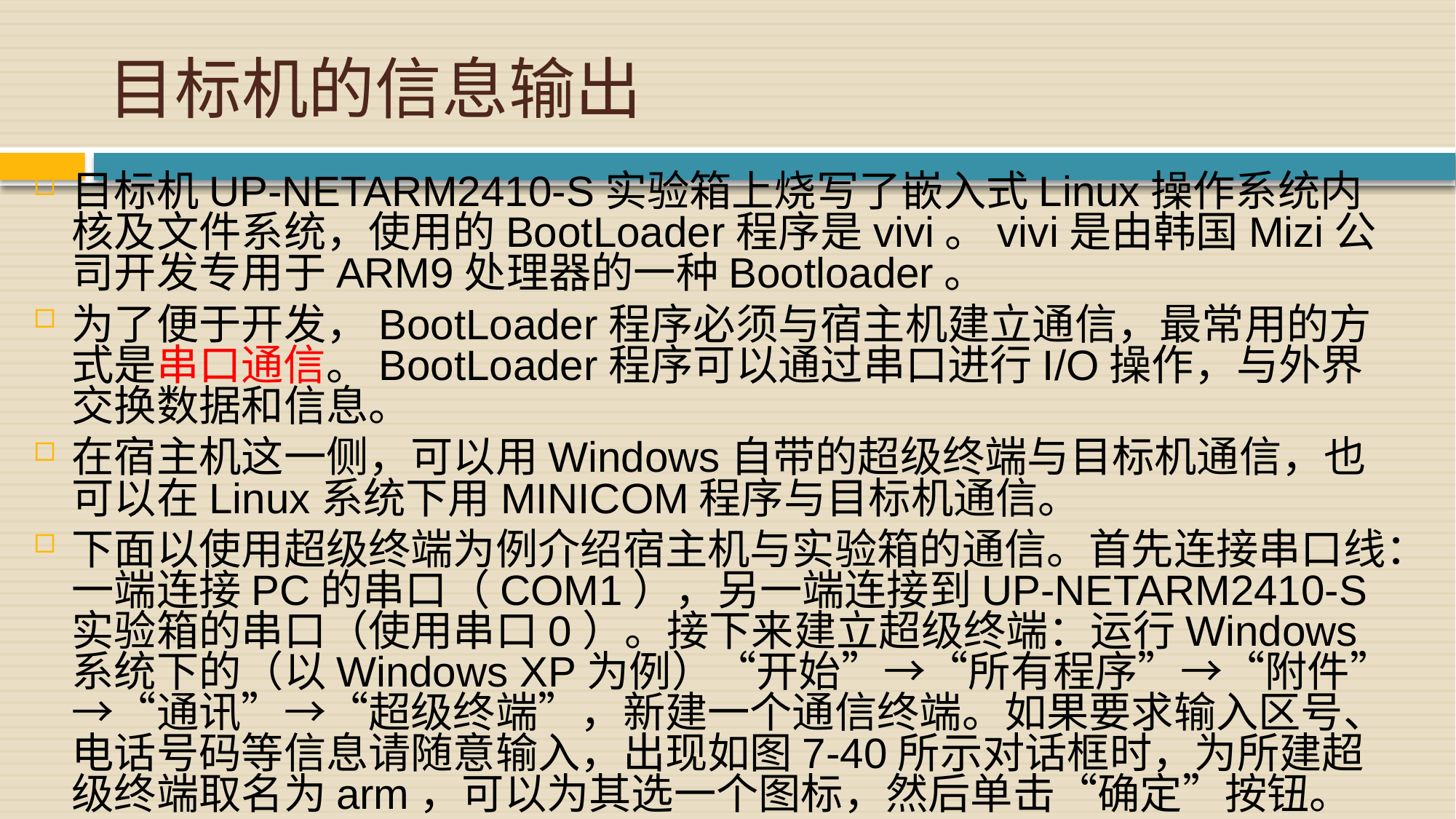

# 目标机的信息输出
目标机UP-NETARM2410-S实验箱上烧写了嵌入式Linux操作系统内核及文件系统，使用的BootLoader程序是vivi。vivi是由韩国Mizi公司开发专用于ARM9处理器的一种Bootloader。
为了便于开发，BootLoader程序必须与宿主机建立通信，最常用的方式是串口通信。BootLoader程序可以通过串口进行I/O操作，与外界交换数据和信息。
在宿主机这一侧，可以用Windows自带的超级终端与目标机通信，也可以在Linux系统下用MINICOM程序与目标机通信。
下面以使用超级终端为例介绍宿主机与实验箱的通信。首先连接串口线：一端连接PC的串口（COM1），另一端连接到UP-NETARM2410-S实验箱的串口（使用串口0）。接下来建立超级终端：运行Windows系统下的（以Windows XP为例）“开始”→“所有程序”→“附件”→“通讯”→“超级终端”，新建一个通信终端。如果要求输入区号、电话号码等信息请随意输入，出现如图7-40所示对话框时，为所建超级终端取名为arm，可以为其选一个图标，然后单击“确定”按钮。